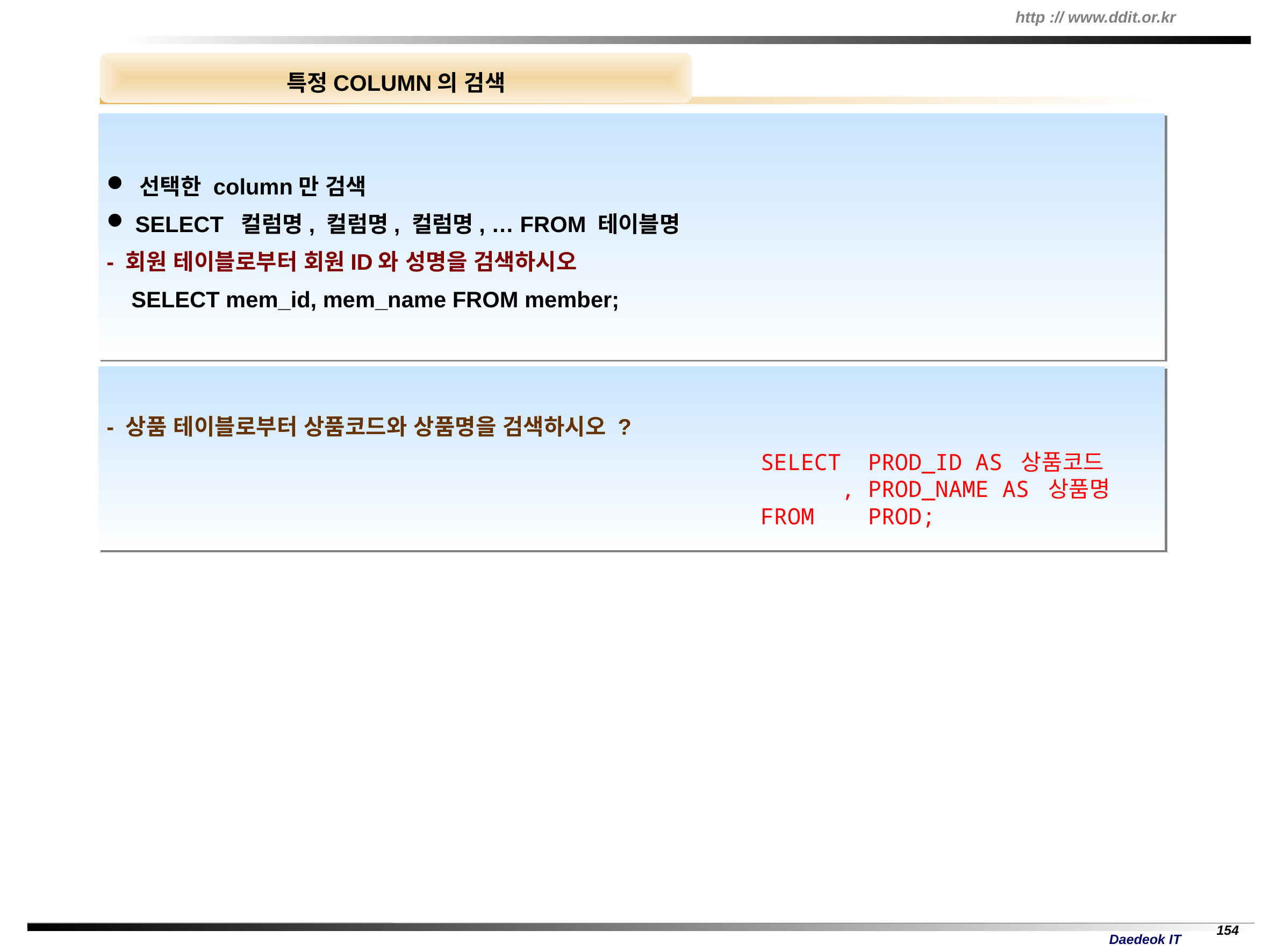

특정COLUMN의 검색

 선택한 column만 검색
 SELECT  컬럼명, 컬럼명, 컬럼명, … FROM 테이블명
- 회원 테이블로부터 회원ID와 성명을 검색하시오
    SELECT mem_id, mem_name FROM member;
- 상품 테이블로부터 상품코드와 상품명을 검색하시오 ?

SELECT  PROD_ID AS 상품코드
      , PROD_NAME AS 상품명
FROM    PROD;